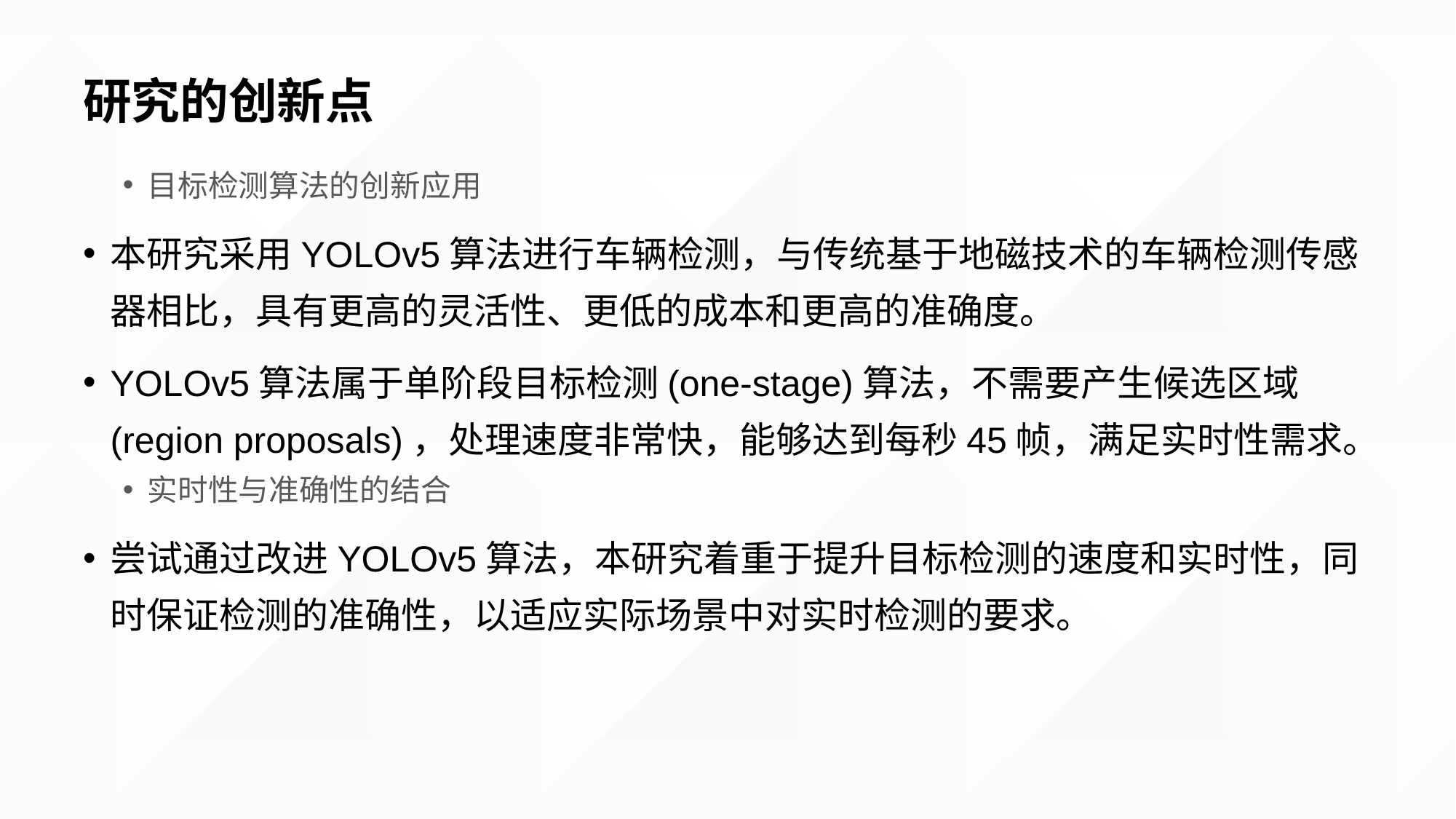

# 研究的创新点
目标检测算法的创新应用
本研究采用YOLOv5算法进行车辆检测，与传统基于地磁技术的车辆检测传感器相比，具有更高的灵活性、更低的成本和更高的准确度。
YOLOv5算法属于单阶段目标检测(one-stage)算法，不需要产生候选区域(region proposals)，处理速度非常快，能够达到每秒45帧，满足实时性需求。
实时性与准确性的结合
尝试通过改进YOLOv5算法，本研究着重于提升目标检测的速度和实时性，同时保证检测的准确性，以适应实际场景中对实时检测的要求。